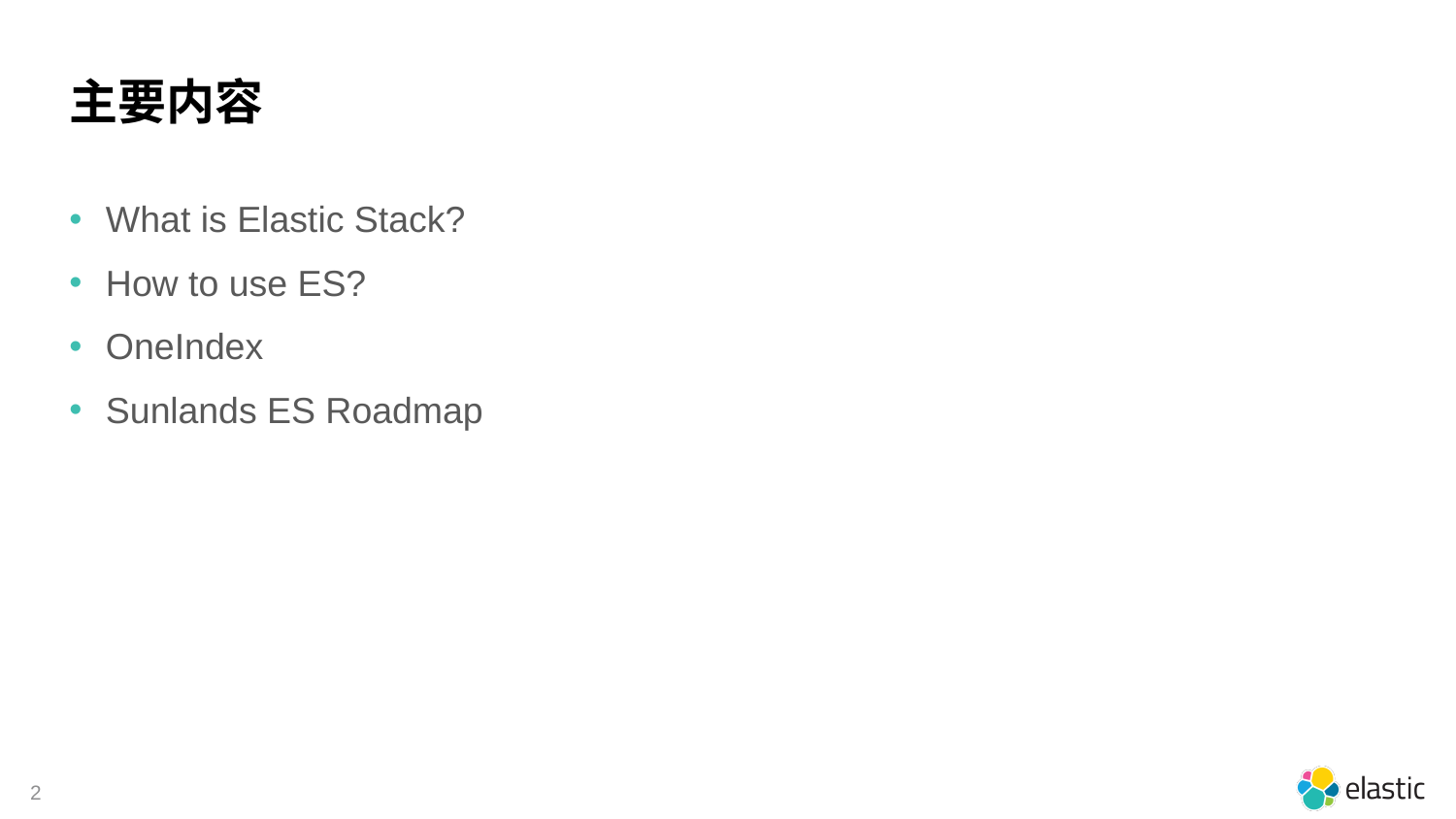

# 主要内容

What is Elastic Stack?
How to use ES?
OneIndex
Sunlands ES Roadmap